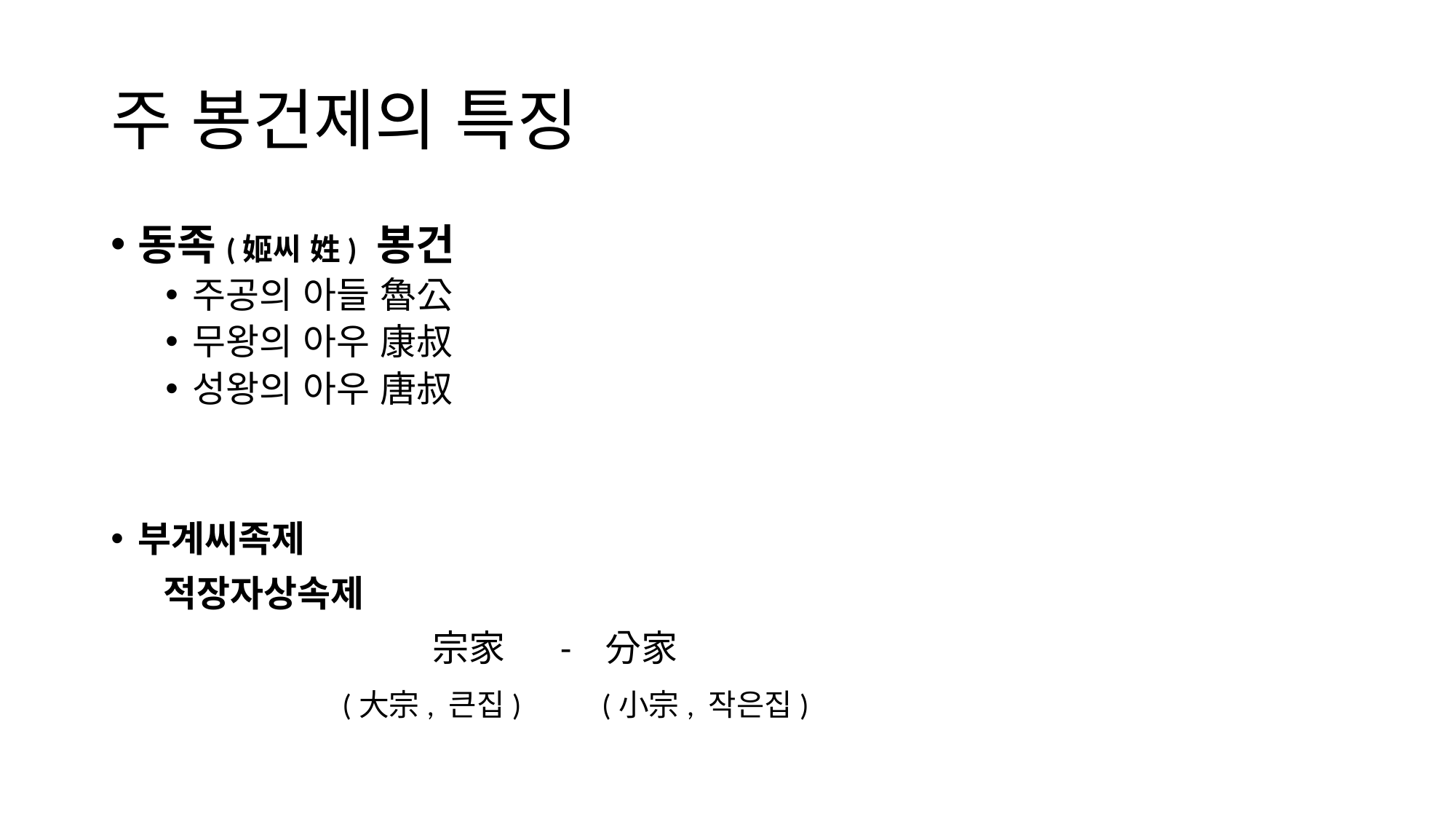

# 주 봉건제의 특징
동족(姬씨 姓) 봉건
주공의 아들 魯公
무왕의 아우 康叔
성왕의 아우 唐叔

부계씨족제
   적장자상속제
		        宗家	-   分家
		(大宗, 큰집) 	      (小宗, 작은집)